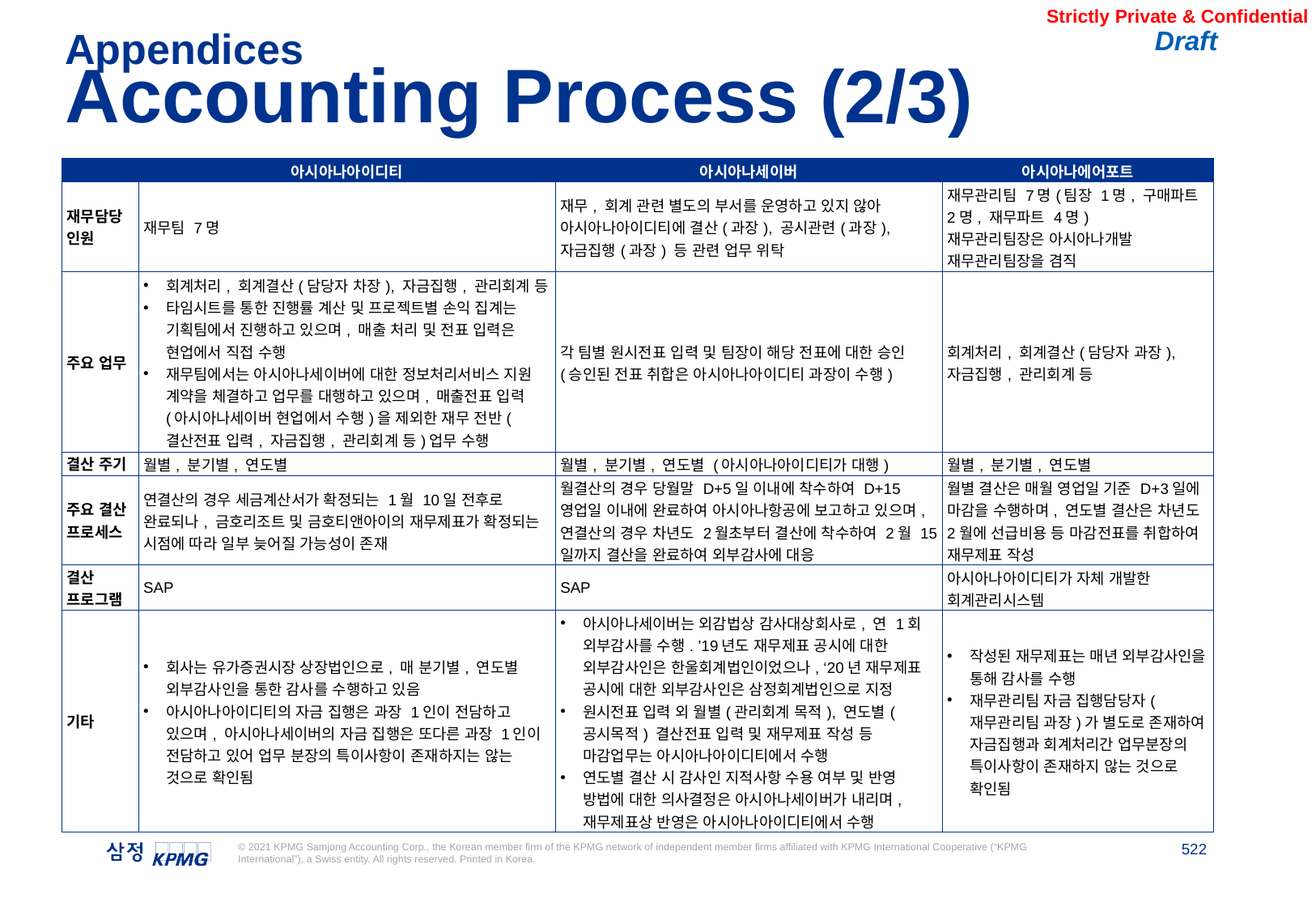

Appendices
Accounting Process (2/3)
|  | 아시아나아이디티 | 아시아나세이버 | 아시아나에어포트 |
| --- | --- | --- | --- |
| 재무담당 인원 | 재무팀 7명 | 재무, 회계 관련 별도의 부서를 운영하고 있지 않아 아시아나아이디티에 결산(과장), 공시관련(과장), 자금집행(과장) 등 관련 업무 위탁 | 재무관리팀 7명(팀장 1명, 구매파트 2명, 재무파트 4명) 재무관리팀장은 아시아나개발 재무관리팀장을 겸직 |
| 주요 업무 | 회계처리, 회계결산(담당자 차장), 자금집행, 관리회계 등 타임시트를 통한 진행률 계산 및 프로젝트별 손익 집계는 기획팀에서 진행하고 있으며, 매출 처리 및 전표 입력은 현업에서 직접 수행 재무팀에서는 아시아나세이버에 대한 정보처리서비스 지원 계약을 체결하고 업무를 대행하고 있으며, 매출전표 입력(아시아나세이버 현업에서 수행)을 제외한 재무 전반(결산전표 입력, 자금집행, 관리회계 등)업무 수행 | 각 팀별 원시전표 입력 및 팀장이 해당 전표에 대한 승인 (승인된 전표 취합은 아시아나아이디티 과장이 수행) | 회계처리, 회계결산(담당자 과장), 자금집행, 관리회계 등 |
| 결산 주기 | 월별, 분기별, 연도별 | 월별, 분기별, 연도별 (아시아나아이디티가 대행) | 월별, 분기별, 연도별 |
| 주요 결산 프로세스 | 연결산의 경우 세금계산서가 확정되는 1월 10일 전후로 완료되나, 금호리조트 및 금호티앤아이의 재무제표가 확정되는 시점에 따라 일부 늦어질 가능성이 존재 | 월결산의 경우 당월말 D+5일 이내에 착수하여 D+15영업일 이내에 완료하여 아시아나항공에 보고하고 있으며, 연결산의 경우 차년도 2월초부터 결산에 착수하여 2월 15일까지 결산을 완료하여 외부감사에 대응 | 월별 결산은 매월 영업일 기준 D+3일에 마감을 수행하며, 연도별 결산은 차년도 2월에 선급비용 등 마감전표를 취합하여 재무제표 작성 |
| 결산 프로그램 | SAP | SAP | 아시아나아이디티가 자체 개발한 회계관리시스템 |
| 기타 | 회사는 유가증권시장 상장법인으로, 매 분기별, 연도별 외부감사인을 통한 감사를 수행하고 있음 아시아나아이디티의 자금 집행은 과장 1인이 전담하고 있으며, 아시아나세이버의 자금 집행은 또다른 과장 1인이 전담하고 있어 업무 분장의 특이사항이 존재하지는 않는 것으로 확인됨 | 아시아나세이버는 외감법상 감사대상회사로, 연 1회 외부감사를 수행. ’19년도 재무제표 공시에 대한 외부감사인은 한울회계법인이었으나, ‘20년 재무제표 공시에 대한 외부감사인은 삼정회계법인으로 지정 원시전표 입력 외 월별(관리회계 목적), 연도별(공시목적) 결산전표 입력 및 재무제표 작성 등 마감업무는 아시아나아이디티에서 수행 연도별 결산 시 감사인 지적사항 수용 여부 및 반영 방법에 대한 의사결정은 아시아나세이버가 내리며, 재무제표상 반영은 아시아나아이디티에서 수행 | 작성된 재무제표는 매년 외부감사인을 통해 감사를 수행 재무관리팀 자금 집행담당자(재무관리팀 과장)가 별도로 존재하여 자금집행과 회계처리간 업무분장의 특이사항이 존재하지 않는 것으로 확인됨 |